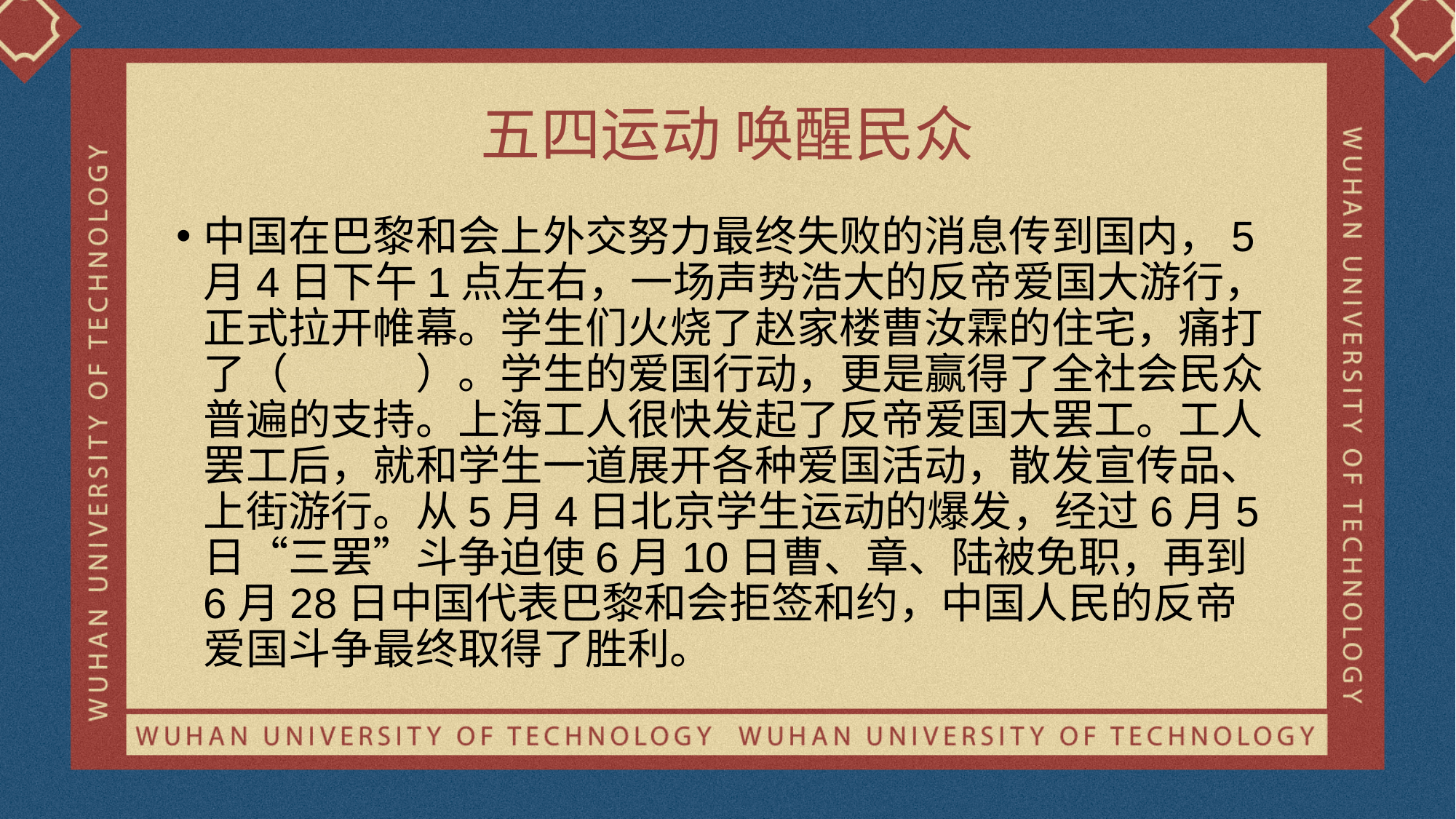

# 五四运动 唤醒民众
中国在巴黎和会上外交努力最终失败的消息传到国内，5月4日下午1点左右，一场声势浩大的反帝爱国大游行，正式拉开帷幕。学生们火烧了赵家楼曹汝霖的住宅，痛打了（章宗祥）。学生的爱国行动，更是赢得了全社会民众普遍的支持。上海工人很快发起了反帝爱国大罢工。工人罢工后，就和学生一道展开各种爱国活动，散发宣传品、上街游行。从5月4日北京学生运动的爆发，经过6月5日“三罢”斗争迫使6月10日曹、章、陆被免职，再到6月28日中国代表巴黎和会拒签和约，中国人民的反帝爱国斗争最终取得了胜利。